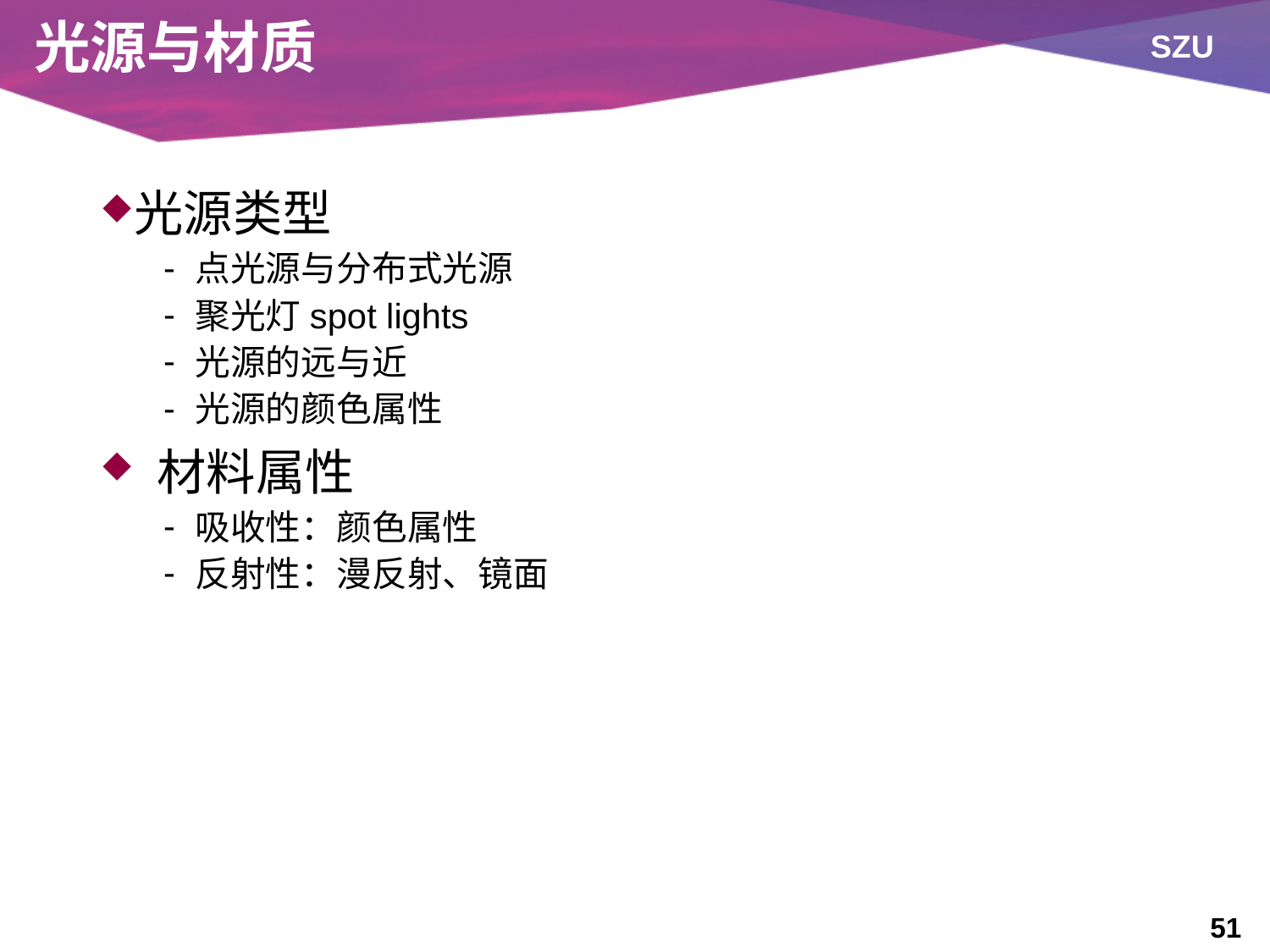

# 光源与材质
光源类型
点光源与分布式光源
聚光灯spot lights
光源的远与近
光源的颜色属性
 材料属性
吸收性：颜色属性
反射性：漫反射、镜面
51